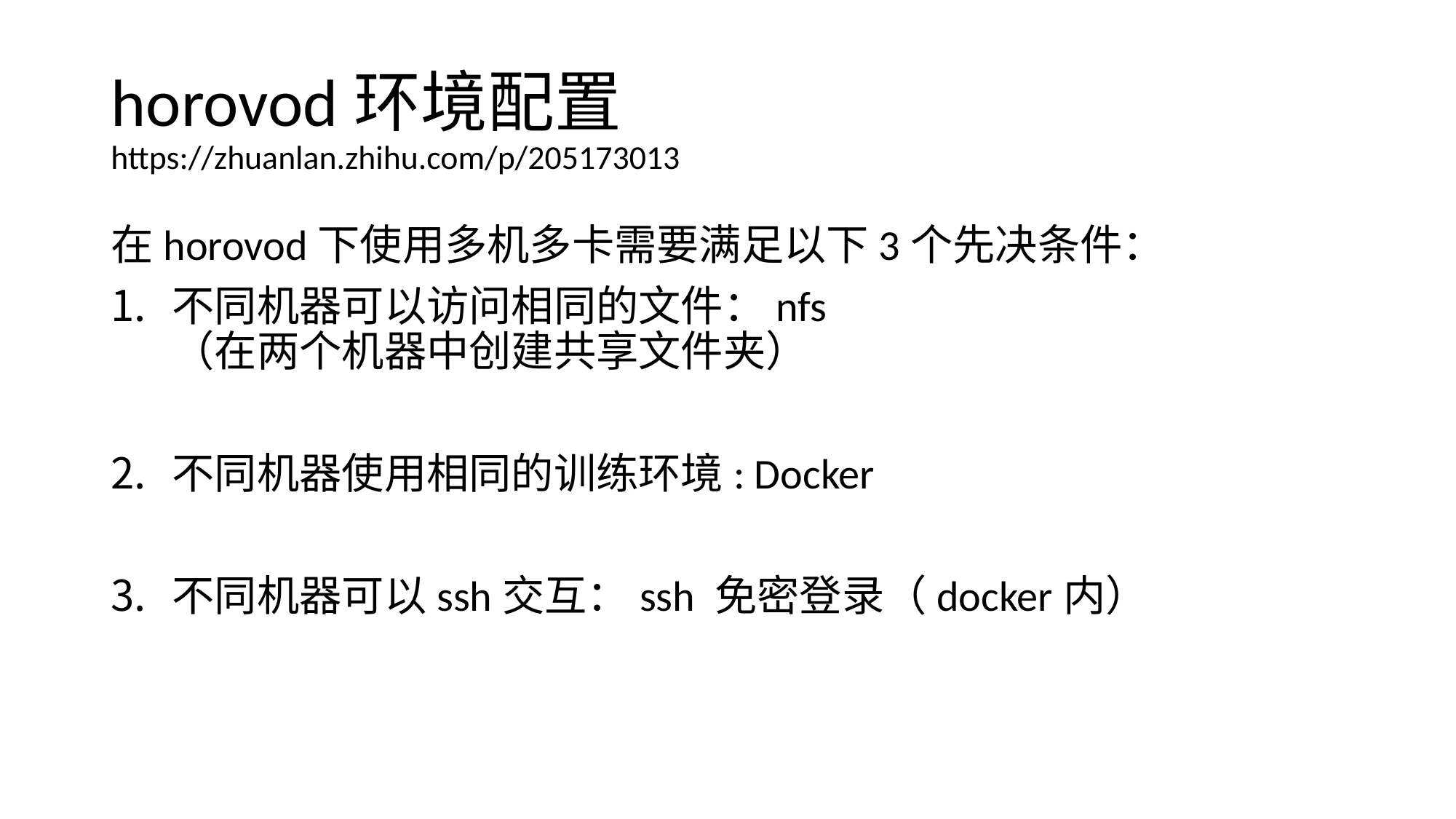

# horovod环境配置 https://zhuanlan.zhihu.com/p/205173013
在horovod下使用多机多卡需要满足以下3个先决条件：
不同机器可以访问相同的文件：nfs                                                （在两个机器中创建共享文件夹）

不同机器使用相同的训练环境: Docker

不同机器可以ssh交互：ssh 免密登录（docker内）